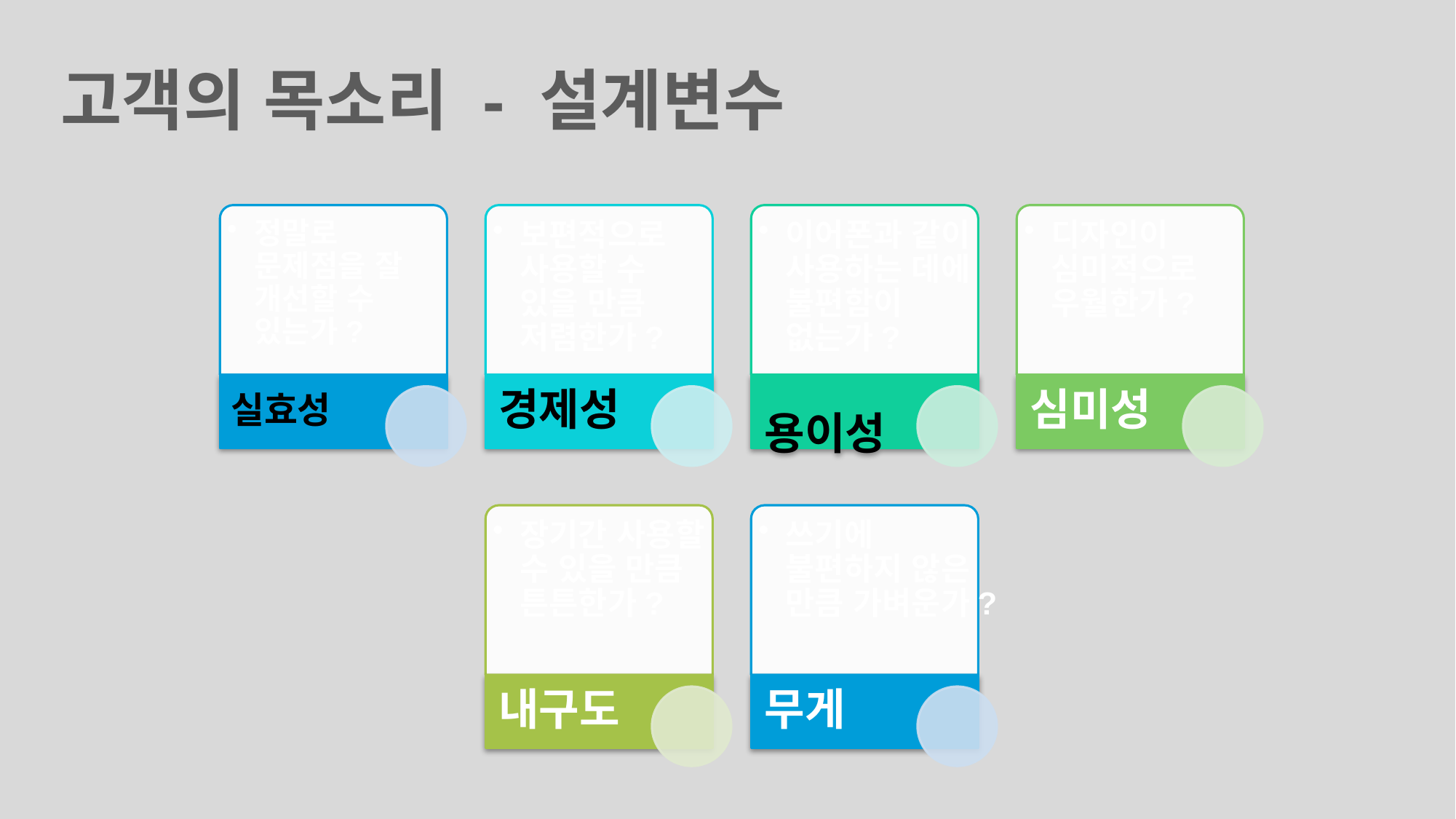

# 고객의 목소리 - 설계변수
정말로 문제점을 잘 개선할 수 있는가?
실효성
보편적으로 사용할 수 있을 만큼 저렴한가?
경제성
이어폰과 같이 사용하는 데에 불편함이 없는가?
 용이성
디자인이 심미적으로 우월한가?
심미성
장기간 사용할 수 있을 만큼 튼튼한가?
내구도
쓰기에 불편하지 않은 만큼 가벼운가?
무게